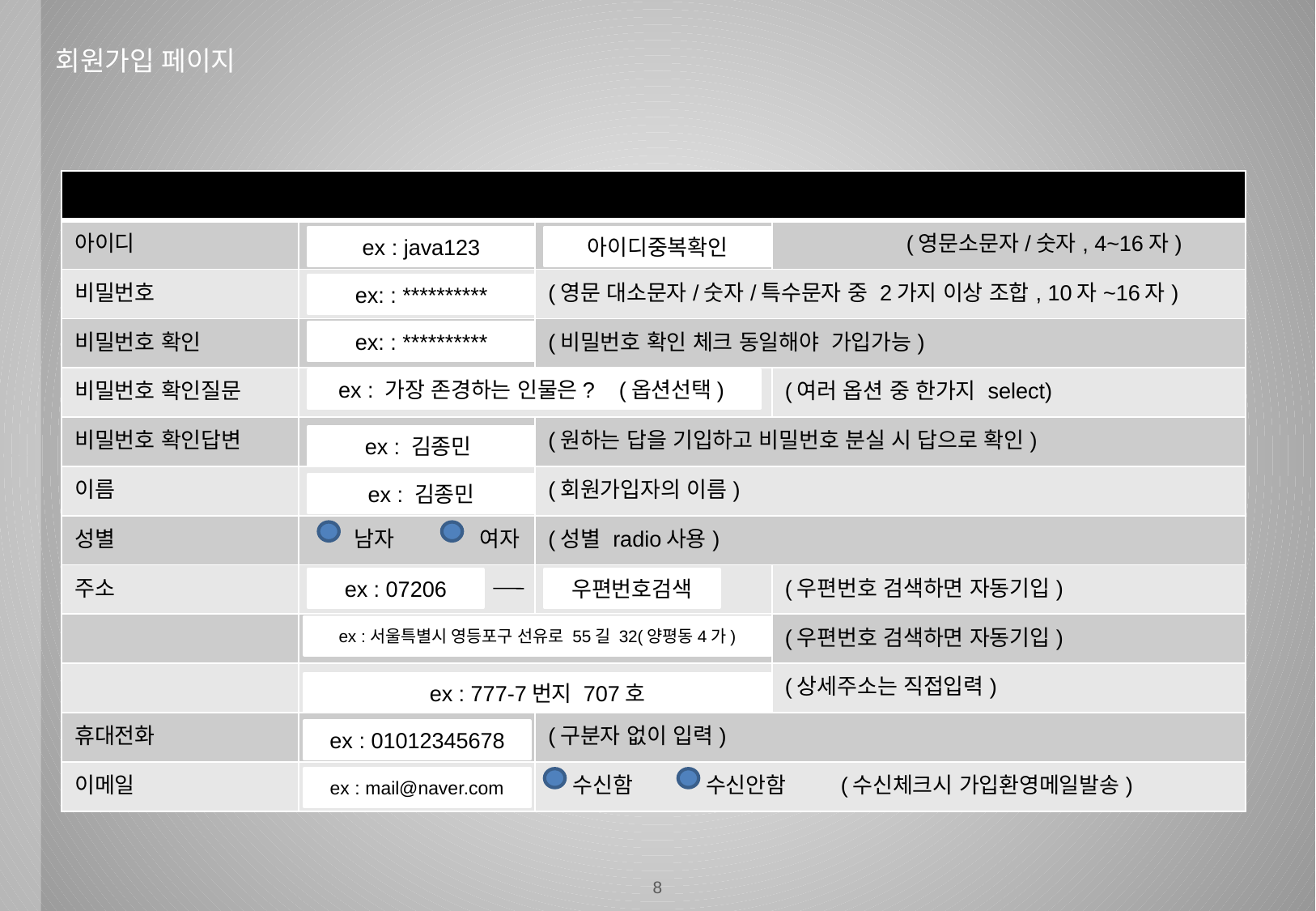

# 회원가입 페이지
|  |  |  |  |
| --- | --- | --- | --- |
| 아이디 |  |  | (영문소문자/숫자, 4~16자) |
| 비밀번호 |  | (영문 대소문자/숫자/특수문자 중 2가지 이상 조합, 10자~16자) |  |
| 비밀번호 확인 |  | (비밀번호 확인 체크 동일해야 가입가능) |  |
| 비밀번호 확인질문 | ㅈ |  | (여러 옵션 중 한가지 select) |
| 비밀번호 확인답변 |  | (원하는 답을 기입하고 비밀번호 분실 시 답으로 확인) |  |
| 이름 |  | (회원가입자의 이름) |  |
| 성별 | 남자 여자 | (성별 radio사용) |  |
| 주소 |  |  | (우편번호 검색하면 자동기입) |
|  |  |  | (우편번호 검색하면 자동기입) |
|  |  |  | (상세주소는 직접입력) |
| 휴대전화 |  | (구분자 없이 입력) |  |
| 이메일 |  | 수신함 수신안함 (수신체크시 가입환영메일발송) |  |
ex : java123
아이디중복확인
ex: : **********
ex: : **********
ex : 가장 존경하는 인물은?    (옵션선택)
ex : 김종민
ex : 김종민

ex : 07206
우편번호검색
ex :서울특별시 영등포구 선유로 55길 32(양평동4가)
ex : 777-7번지 707호
ex : 01012345678
ex : mail@naver.com